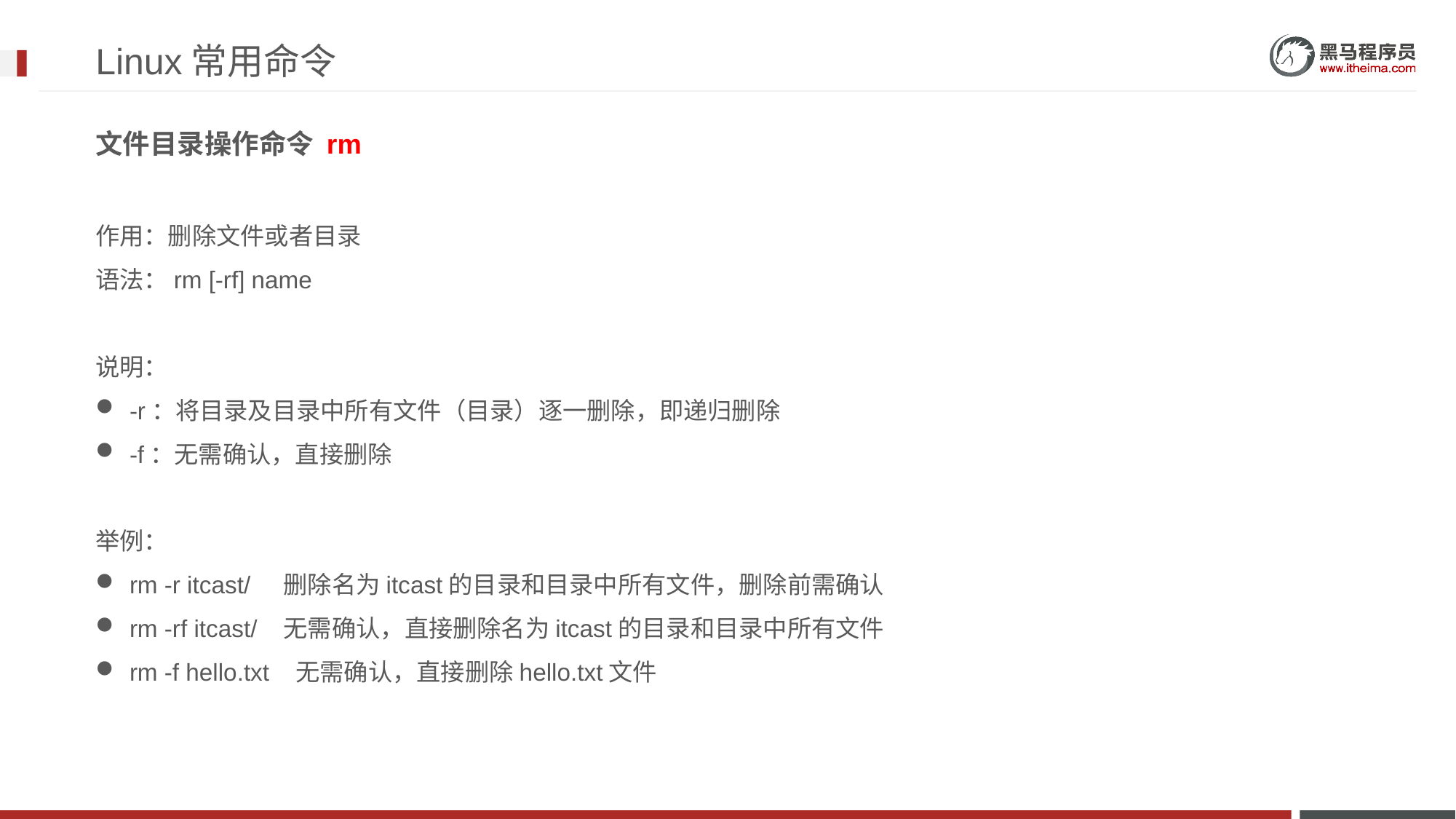

# Linux常用命令
文件目录操作命令 rm
作用：删除文件或者目录
语法：rm [-rf] name

说明：
-r：将目录及目录中所有文件（目录）逐一删除，即递归删除
-f：无需确认，直接删除

举例：
rm -r itcast/    删除名为itcast的目录和目录中所有文件，删除前需确认
rm -rf itcast/   无需确认，直接删除名为itcast的目录和目录中所有文件
rm -f hello.txt   无需确认，直接删除hello.txt文件